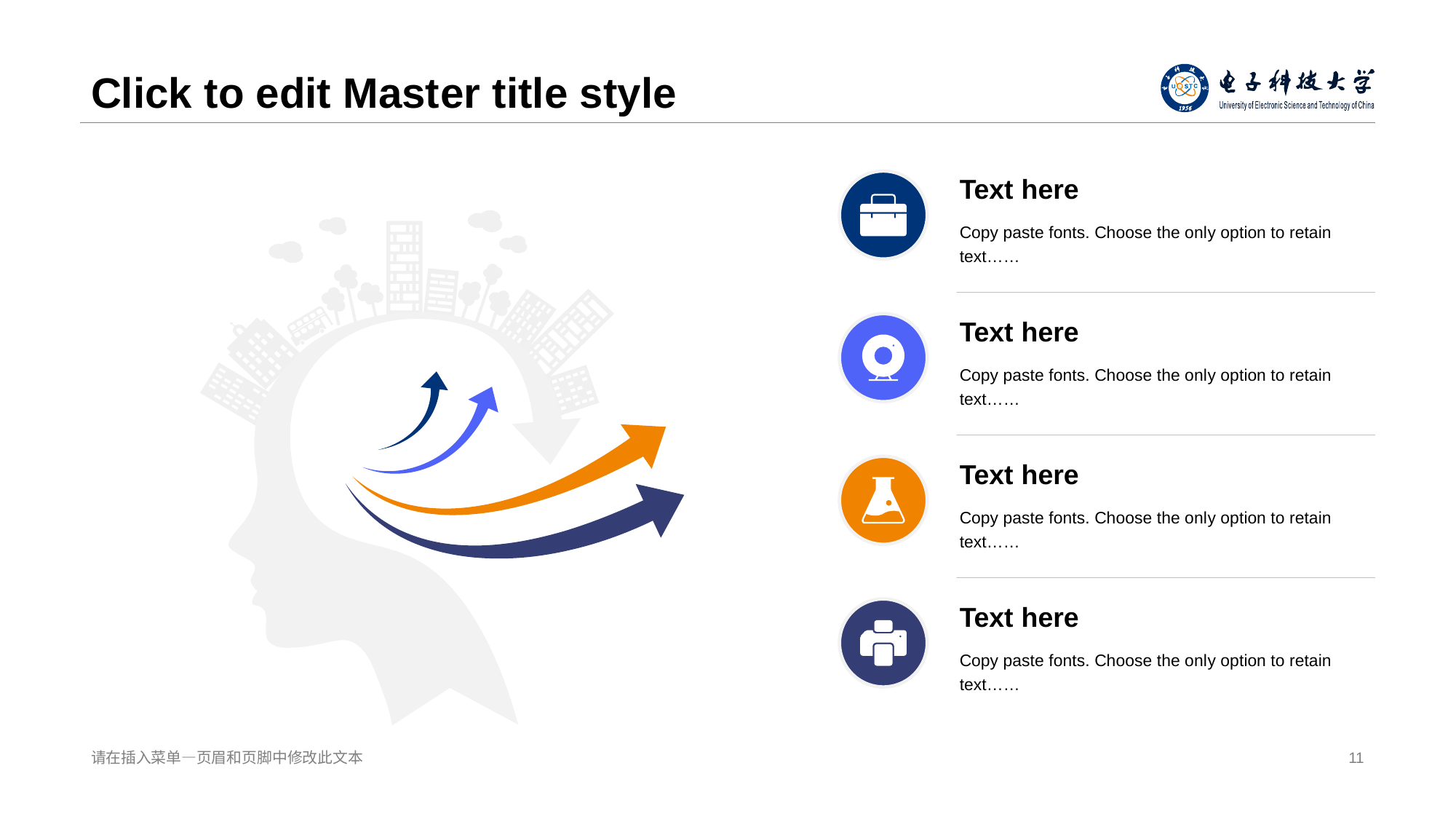

# Click to edit Mast er title style
Text  here

Copy paste fonts. Choose the onl y option to retain text……
Text  here

Copy paste fonts. Choose the onl y option to retain text……

Text  here

Copy paste fonts. Choose the onl y option to retain text……
Text  here

Copy paste fonts. Choose the onl y option to retain text……
请在插入菜单—页眉和 页脚中修改此文本
11